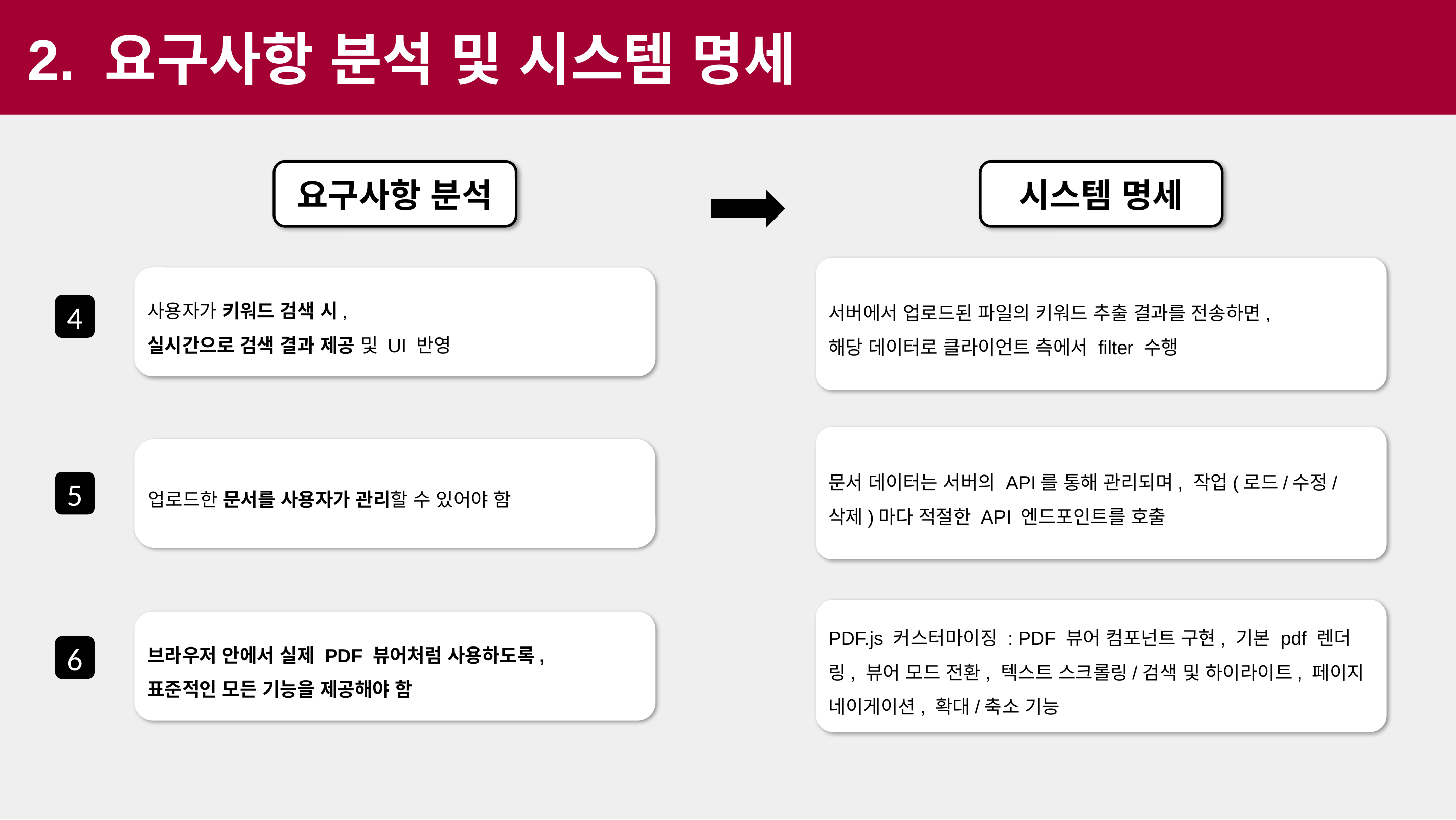

2. 요구사항 분석 및 시스템 명세
시스템 명세
요구사항 분석

서버에서 업로드된 파일의 키워드 추출 결과를 전송하면,
해당 데이터로 클라이언트 측에서 filter 수행
사용자가 키워드 검색 시,
실시간으로 검색 결과 제공 및 UI 반영
4
문서 데이터는 서버의 API를 통해 관리되며, 작업(로드/수정/삭제)마다 적절한 API 엔드포인트를 호출
업로드한 문서를 사용자가 관리할 수 있어야 함
5
PDF.js 커스터마이징 : PDF 뷰어 컴포넌트 구현, 기본 pdf 렌더링, 뷰어 모드 전환, 텍스트 스크롤링/검색 및 하이라이트, 페이지 네이게이션, 확대/축소 기능
브라우저 안에서 실제 PDF 뷰어처럼 사용하도록,
표준적인 모든 기능을 제공해야 함
6